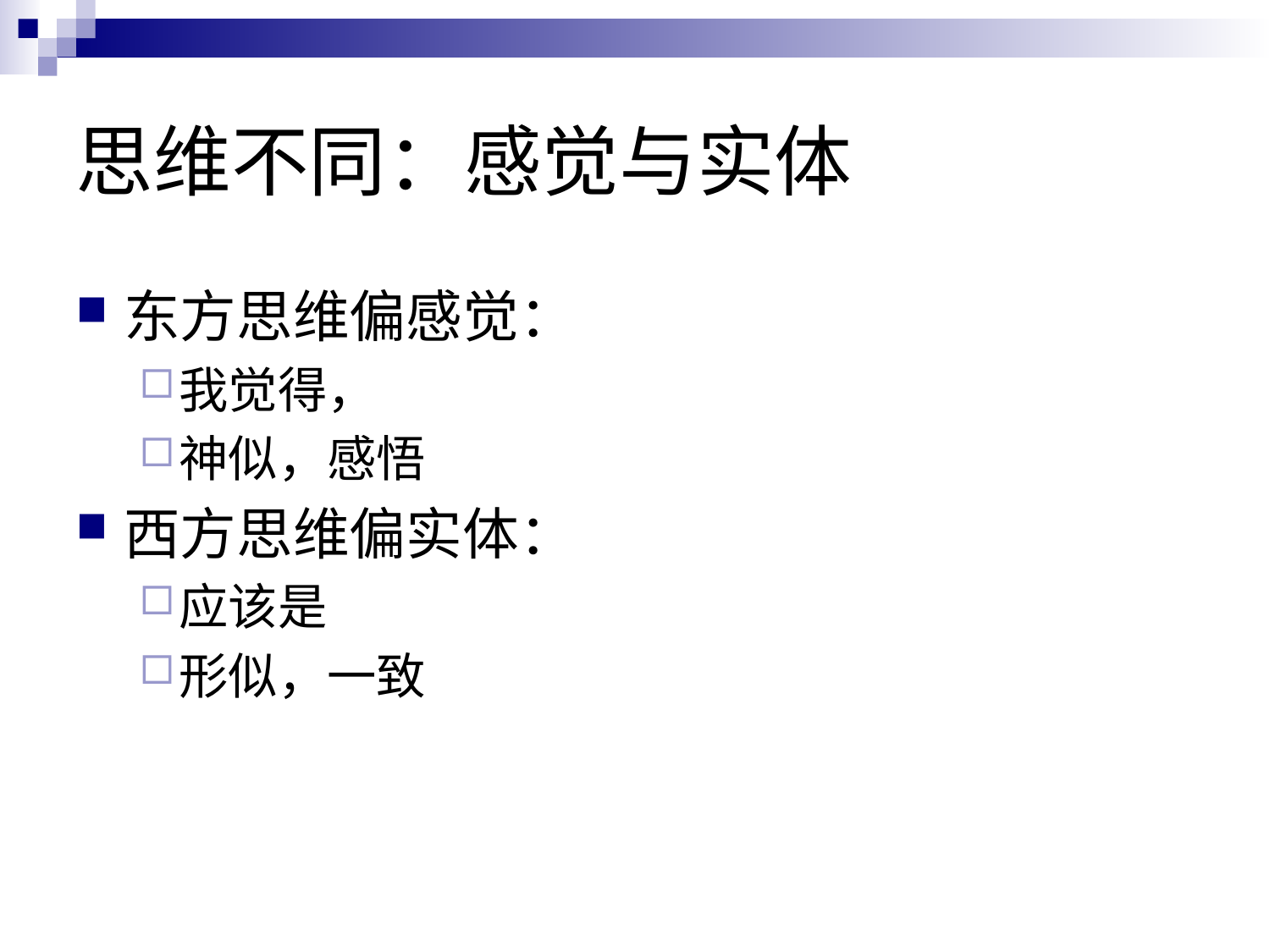

# 思维不同：感觉与实体
东方思维偏感觉：
我觉得，
神似，感悟
西方思维偏实体：
应该是
形似，一致